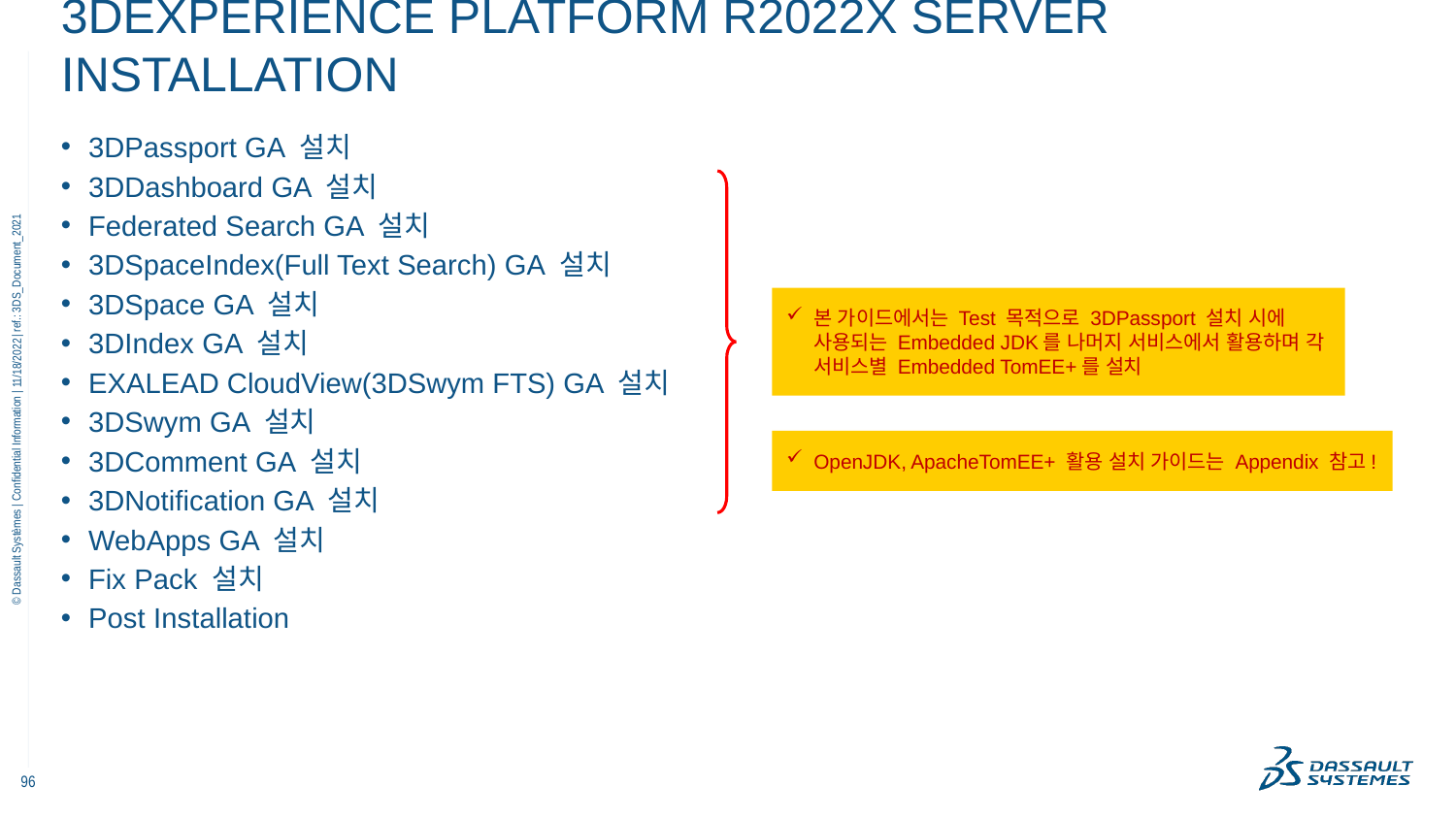

# 3DEXPERIENCE platform R2022x Server Installation
3DPassport GA 설치
3DDashboard GA 설치
Federated Search GA 설치
3DSpaceIndex(Full Text Search) GA 설치
3DSpace GA 설치
3DIndex GA 설치
EXALEAD CloudView(3DSwym FTS) GA 설치
3DSwym GA 설치
3DComment GA 설치
3DNotification GA 설치
WebApps GA 설치
Fix Pack 설치
Post Installation

본 가이드에서는 Test 목적으로 3DPassport 설치 시에 사용되는 Embedded JDK를 나머지 서비스에서 활용하며 각 서비스별 Embedded TomEE+를 설치
11/18/2022
OpenJDK, ApacheTomEE+ 활용 설치 가이드는 Appendix 참고!